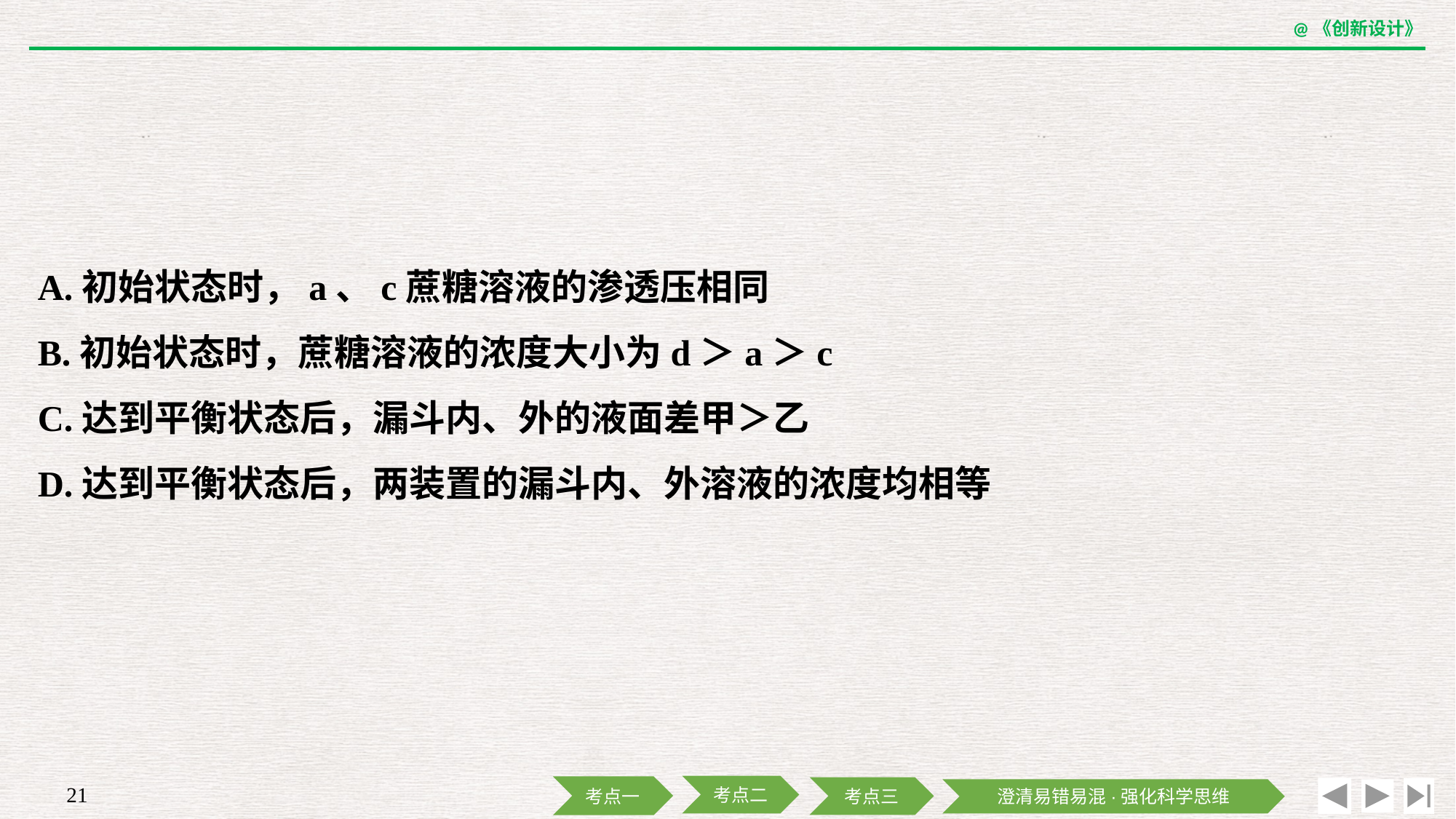

A.初始状态时，a、c蔗糖溶液的渗透压相同
B.初始状态时，蔗糖溶液的浓度大小为d＞a＞c
C.达到平衡状态后，漏斗内、外的液面差甲＞乙
D.达到平衡状态后，两装置的漏斗内、外溶液的浓度均相等